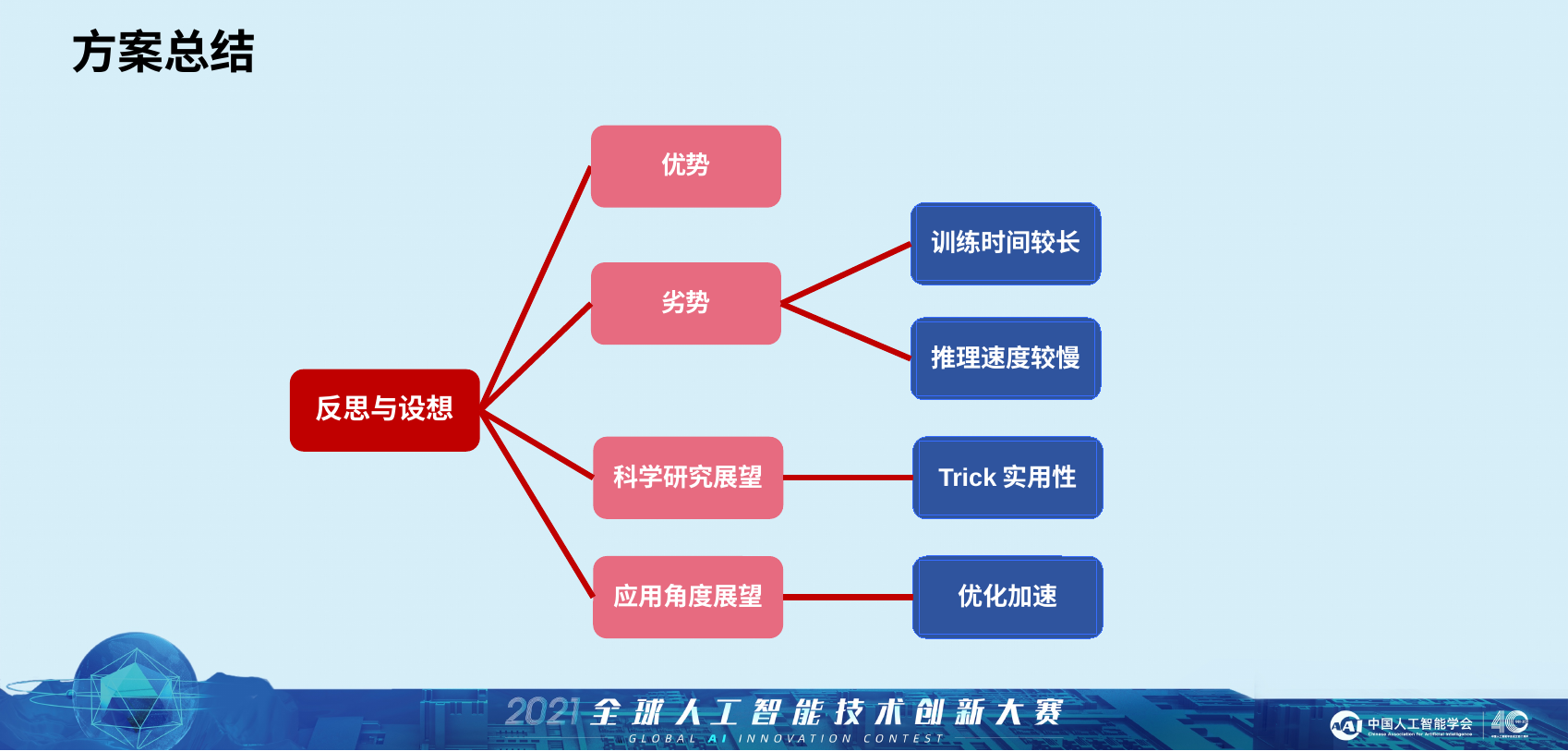

方案总结

优势

训练时间较长

劣势

推理速度较慢

反思与设想

科学研究展望

Trick实用性

应用角度展望

优化加速